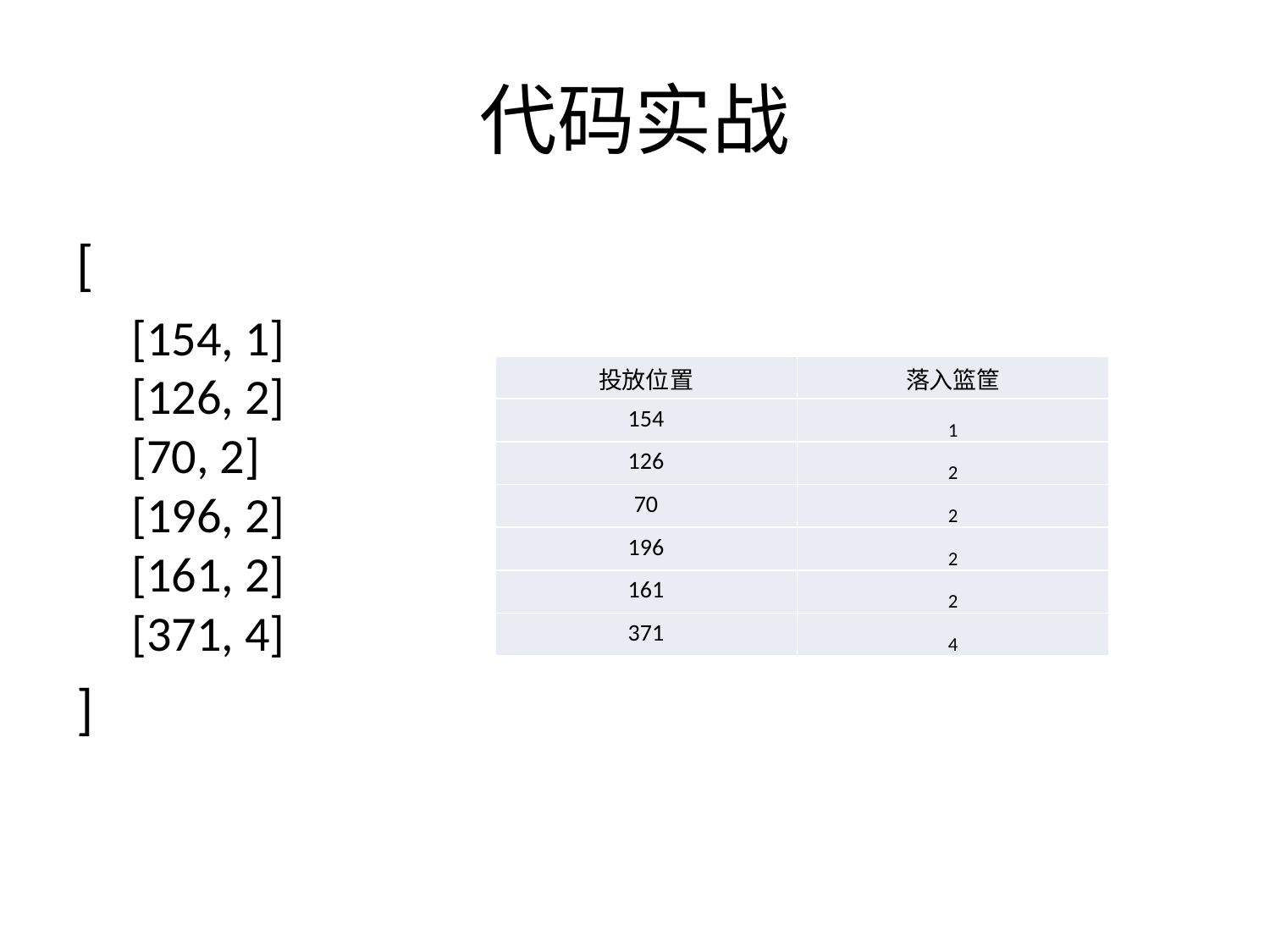

# 代码实战
[
[154, 1]
[126, 2]
[70, 2]
[196, 2]
[161, 2]
[371, 4]
]
| 投放位置 | 落入篮筐 |
| --- | --- |
| 154 | 1 |
| 126 | 2 |
| 70 | 2 |
| 196 | 2 |
| 161 | 2 |
| 371 | 4 |